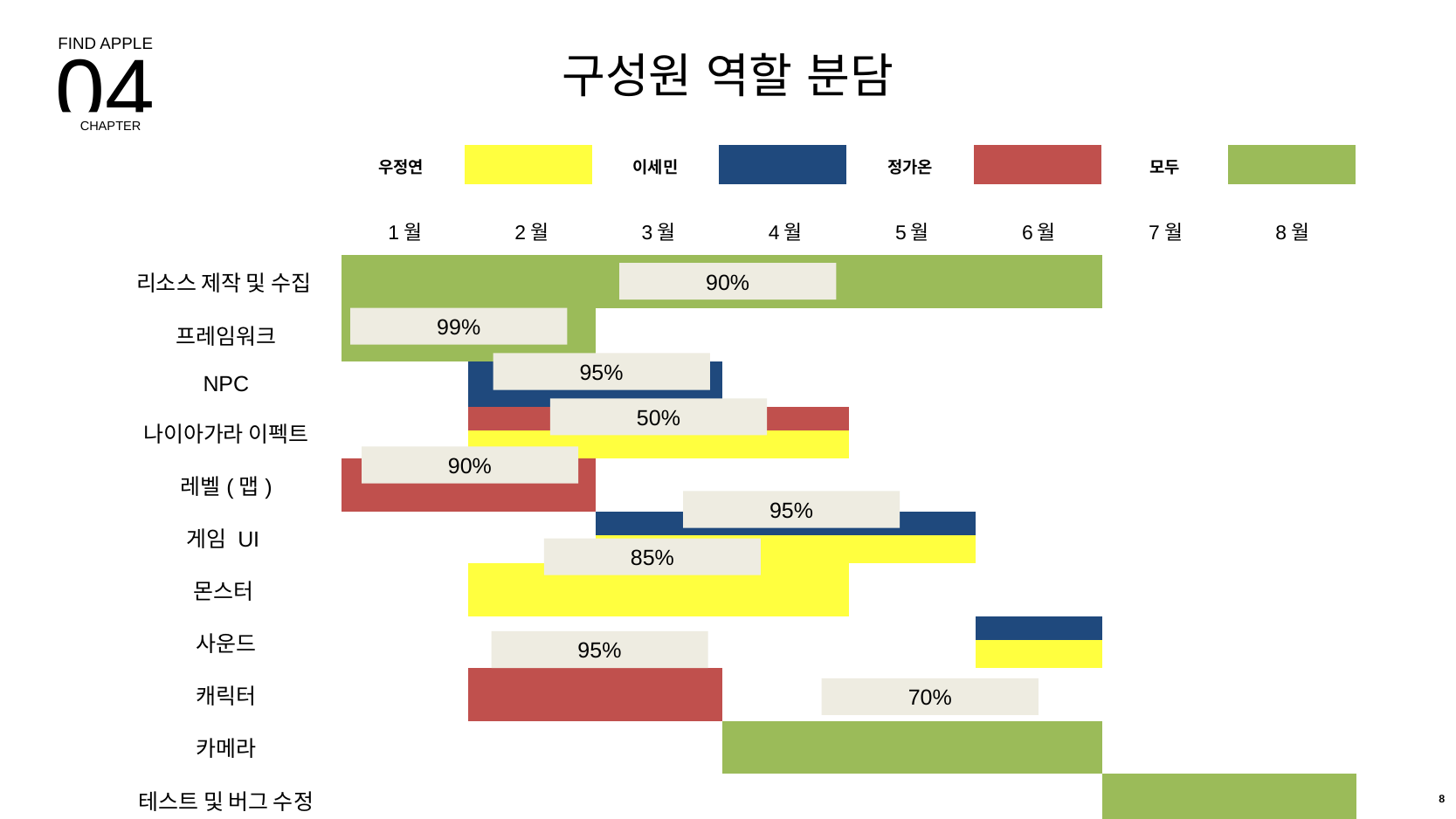

FIND APPLE

04
CHAPTER
구성원 역할 분담
| 우정연 |  | 이세민 |  | 정가온 |  | 모두 |  |
| --- | --- | --- | --- | --- | --- | --- | --- |
|  | 1월 | 2월 | 3월 | 4월 | 5월 | 6월 | 7월 | 8월 |
| --- | --- | --- | --- | --- | --- | --- | --- | --- |
| 리소스 제작 및 수집 |  |  |  |  |  |  |  |  |
| 프레임워크 |  |  |  |  |  |  |  |  |
| NPC |  |  |  |  |  |  |  |  |
| 나이아가라 이펙트 |  |  |  |  |  |  |  |  |
|  |  |  |  |  |  |  |  |  |
| 레벨(맵) |  |  |  |  |  |  |  |  |
| 게임 UI |  |  |  |  |  |  |  |  |
|  |  |  |  |  |  |  |  |  |
| 몬스터 |  |  |  |  |  |  |  |  |
| 사운드 |  |  |  |  |  |  |  |  |
|  |  |  |  |  |  |  |  |  |
| 캐릭터 |  |  |  |  |  |  |  |  |
| 카메라 |  |  |  |  |  |  |  |  |
| 테스트 및 버그 수정 |  |  |  |  |  |  |  |  |
90%
99%
95%
50%
90%
95%
85%
95%
70%
8